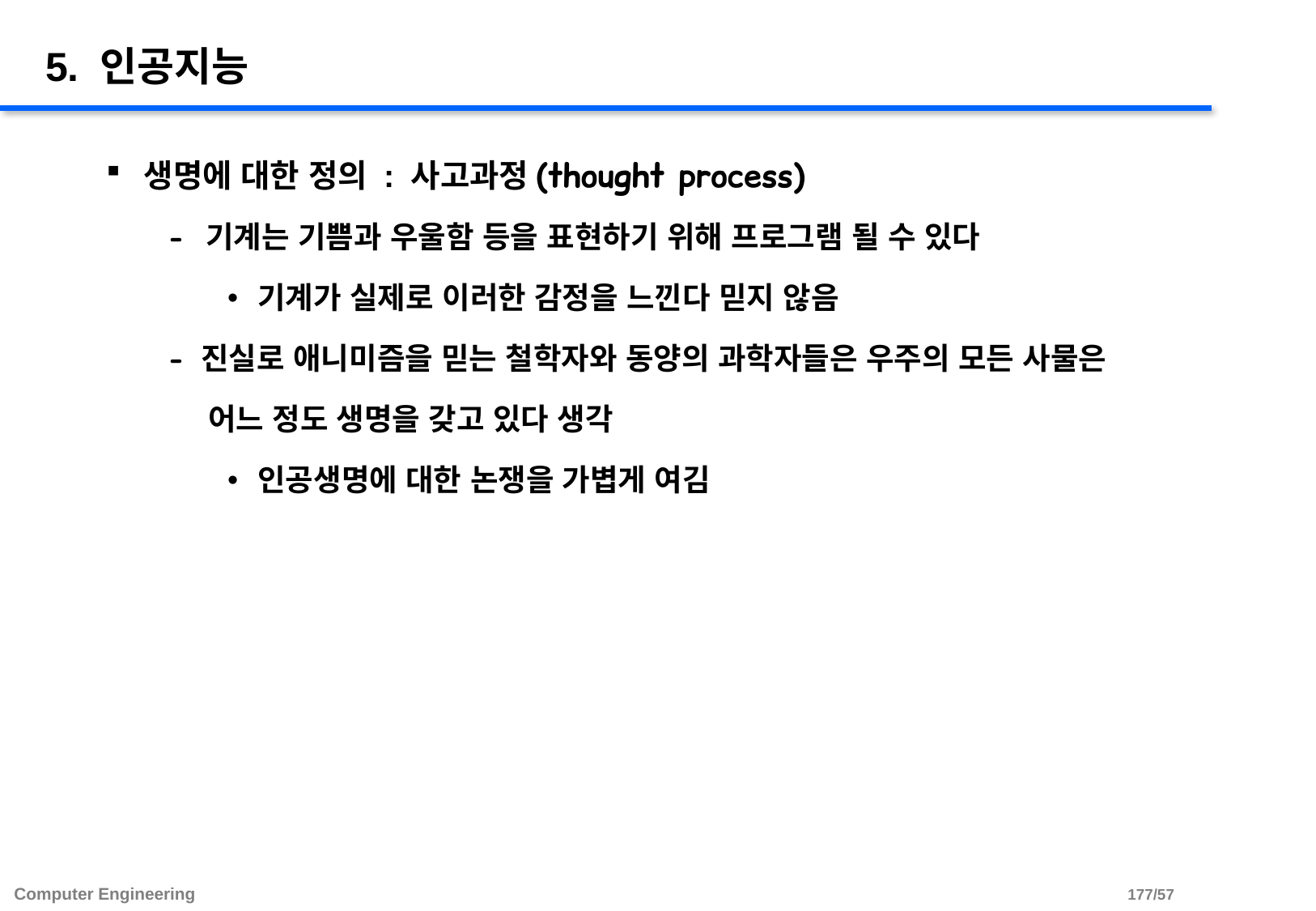

# 5. 인공지능
생명에 대한 정의 : 사고과정(thought process)
- 기계는 기쁨과 우울함 등을 표현하기 위해 프로그램 될 수 있다
기계가 실제로 이러한 감정을 느낀다 믿지 않음
- 진실로 애니미즘을 믿는 철학자와 동양의 과학자들은 우주의 모든 사물은
    어느 정도 생명을 갖고 있다 생각
인공생명에 대한 논쟁을 가볍게 여김